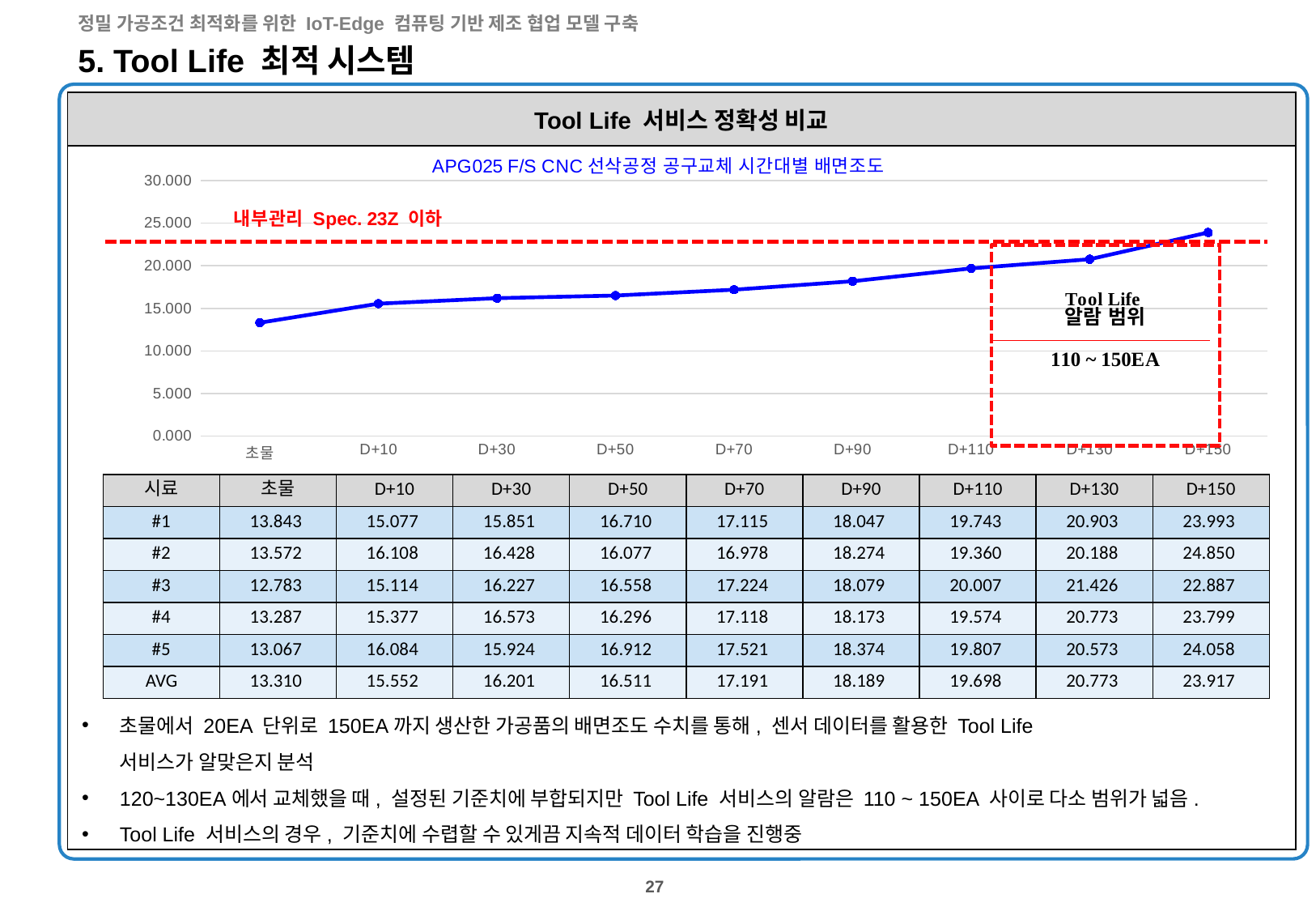

정밀 가공조건 최적화를 위한 IoT-Edge 컴퓨팅 기반 제조 협업 모델 구축
# 5. Tool Life 최적 시스템
| Tool Life 서비스 정확성 비교 |
| --- |
|  |

### Chart: APG025 F/S CNC선삭공정 공구교체 시간대별 배면조도

| Category |  |
|---|---|
| 초물 | 13.310399999999998 |
| D+10 | 15.552000000000001 |
| D+30 | 16.2006 |
| D+50 | 16.5106 |
| D+70 | 17.191200000000002 |
| D+90 | 18.1894 |
| D+110 | 19.6982 |
| D+130 | 20.7726 |
| D+150 | 23.917399999999997 |
| 시료 | 초물 | D+10 | D+30 | D+50 | D+70 | D+90 | D+110 | D+130 | D+150 |
| --- | --- | --- | --- | --- | --- | --- | --- | --- | --- |
| #1 | 13.843 | 15.077 | 15.851 | 16.710 | 17.115 | 18.047 | 19.743 | 20.903 | 23.993 |
| #2 | 13.572 | 16.108 | 16.428 | 16.077 | 16.978 | 18.274 | 19.360 | 20.188 | 24.850 |
| #3 | 12.783 | 15.114 | 16.227 | 16.558 | 17.224 | 18.079 | 20.007 | 21.426 | 22.887 |
| #4 | 13.287 | 15.377 | 16.573 | 16.296 | 17.118 | 18.173 | 19.574 | 20.773 | 23.799 |
| #5 | 13.067 | 16.084 | 15.924 | 16.912 | 17.521 | 18.374 | 19.807 | 20.573 | 24.058 |
| AVG | 13.310 | 15.552 | 16.201 | 16.511 | 17.191 | 18.189 | 19.698 | 20.773 | 23.917 |
초물에서 20EA 단위로 150EA까지 생산한 가공품의 배면조도 수치를 통해, 센서 데이터를 활용한 Tool Life
서비스가 알맞은지 분석
120~130EA에서 교체했을 때, 설정된 기준치에 부합되지만 Tool Life 서비스의 알람은 110 ~ 150EA 사이로 다소 범위가 넓음.
Tool Life 서비스의 경우, 기준치에 수렵할 수 있게끔 지속적 데이터 학습을 진행중